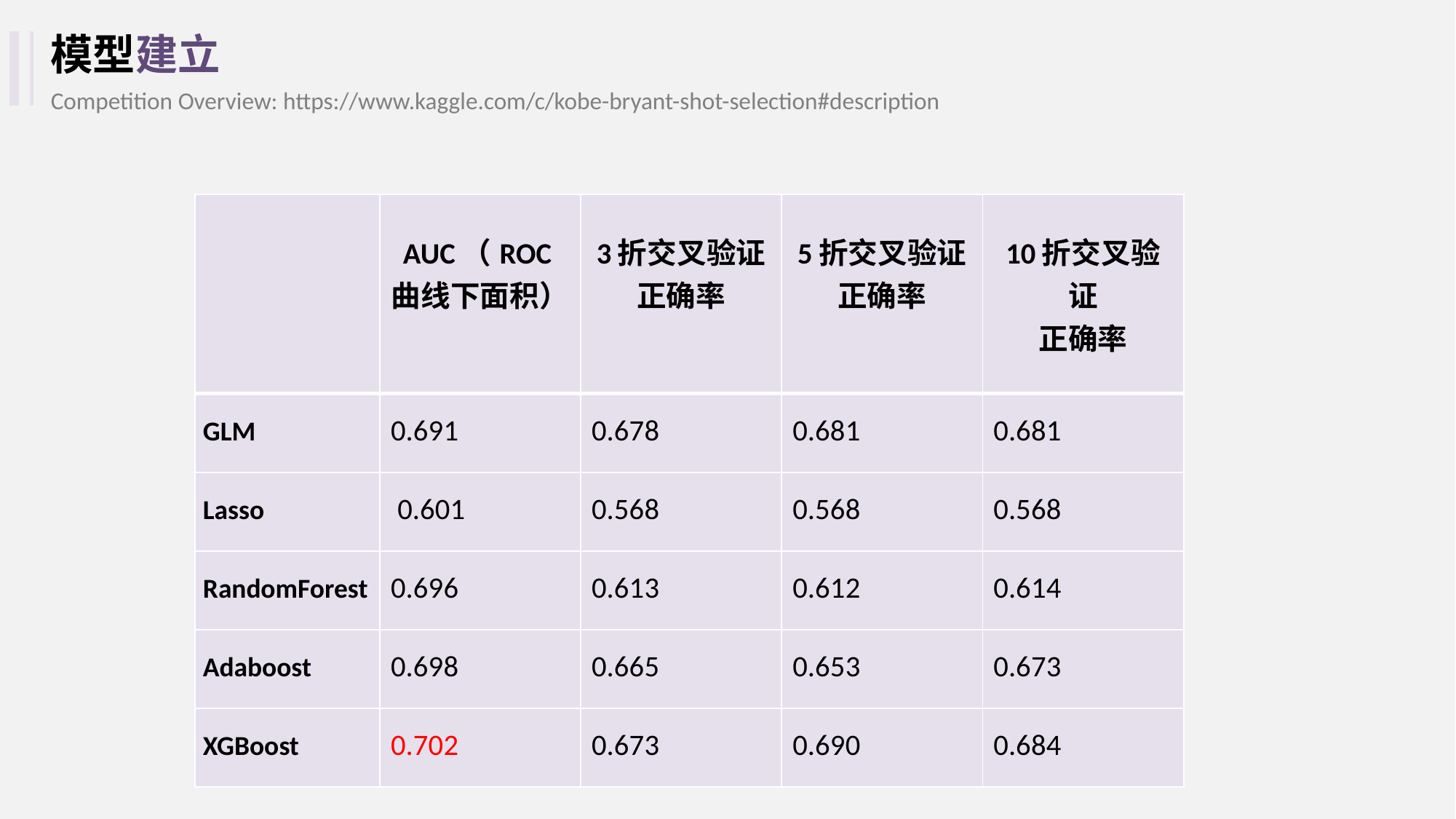

模型建立
Competition Overview: https://www.kaggle.com/c/kobe-bryant-shot-selection#description
|  | AUC（ROC曲线下面积） | 3折交叉验证 正确率 | 5折交叉验证 正确率 | 10折交叉验证 正确率 |
| --- | --- | --- | --- | --- |
| GLM | 0.691 | 0.678 | 0.681 | 0.681 |
| Lasso | 0.601 | 0.568 | 0.568 | 0.568 |
| RandomForest | 0.696 | 0.613 | 0.612 | 0.614 |
| Adaboost | 0.698 | 0.665 | 0.653 | 0.673 |
| XGBoost | 0.702 | 0.673 | 0.690 | 0.684 |